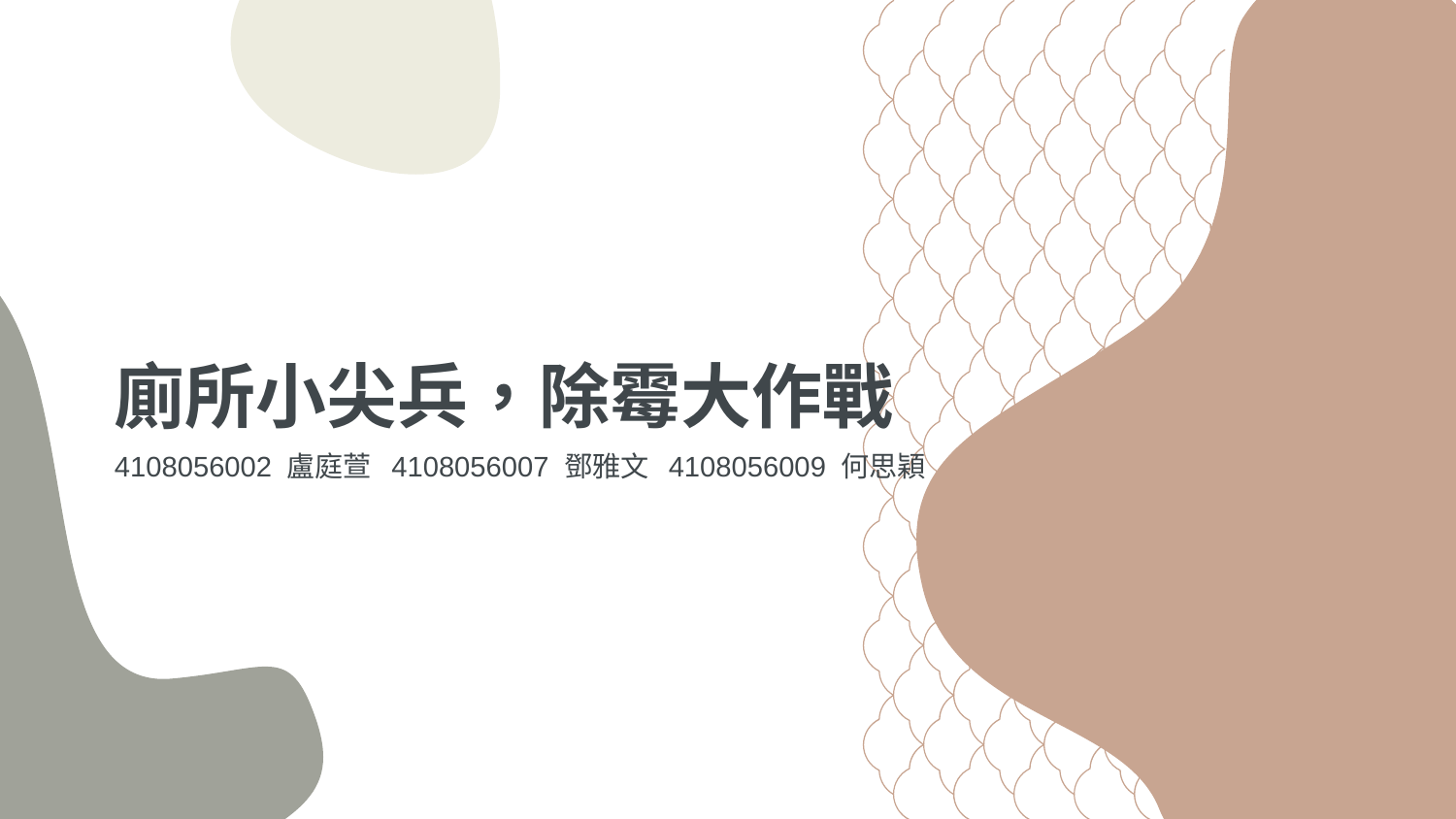

# 廁所小尖兵，除霉大作戰
4108056002 盧庭萱  4108056007 鄧雅文  4108056009 何思穎